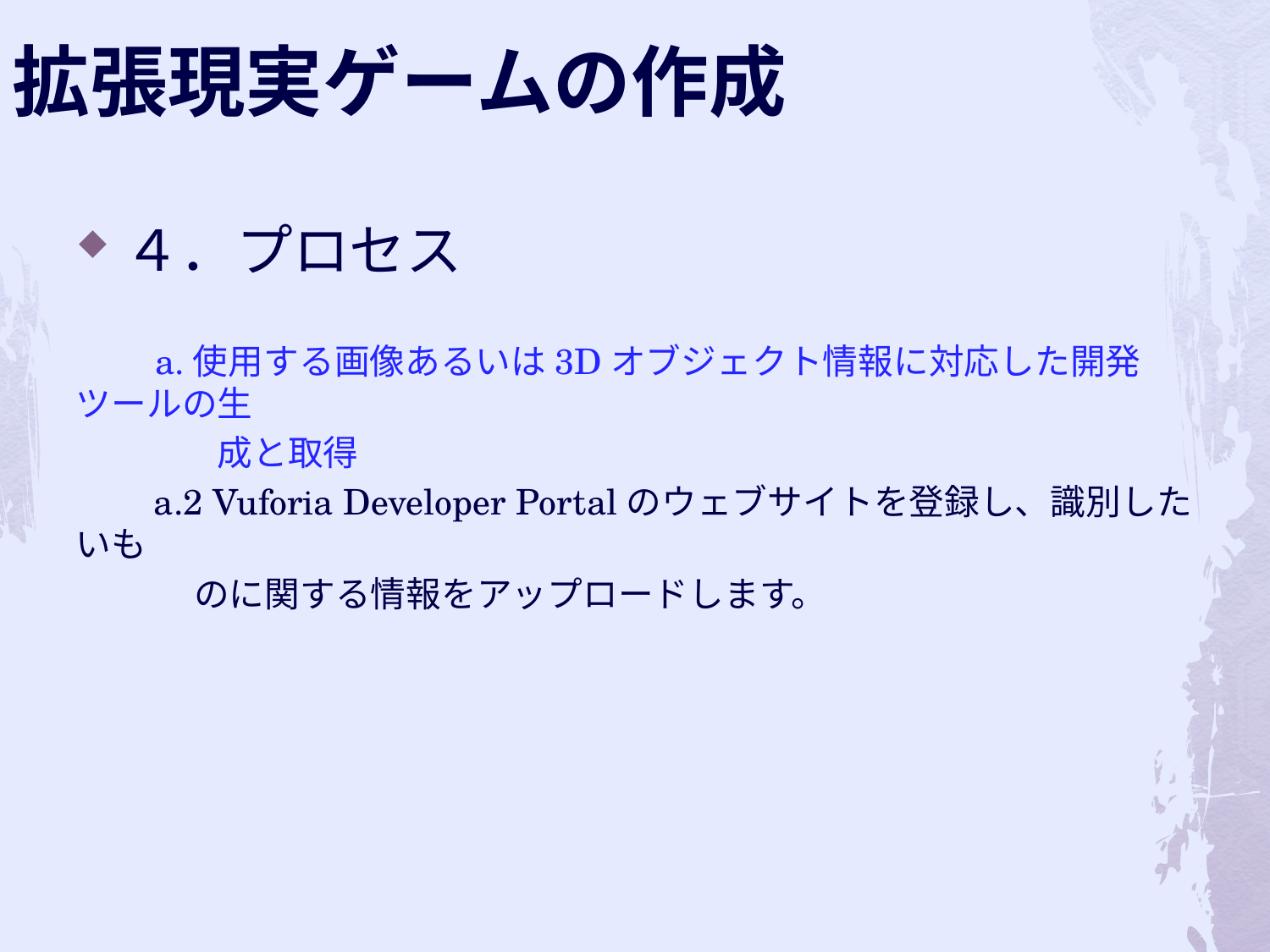

拡張現実ゲームの作成
４．プロセス

　　a.使用する画像あるいは3Dオブジェクト情報に対応した開発ツールの生
　　　　成と取得
        a.2 Vuforia Developer Portalのウェブサイトを登録し、識別したいも
              のに関する情報をアップロードします。